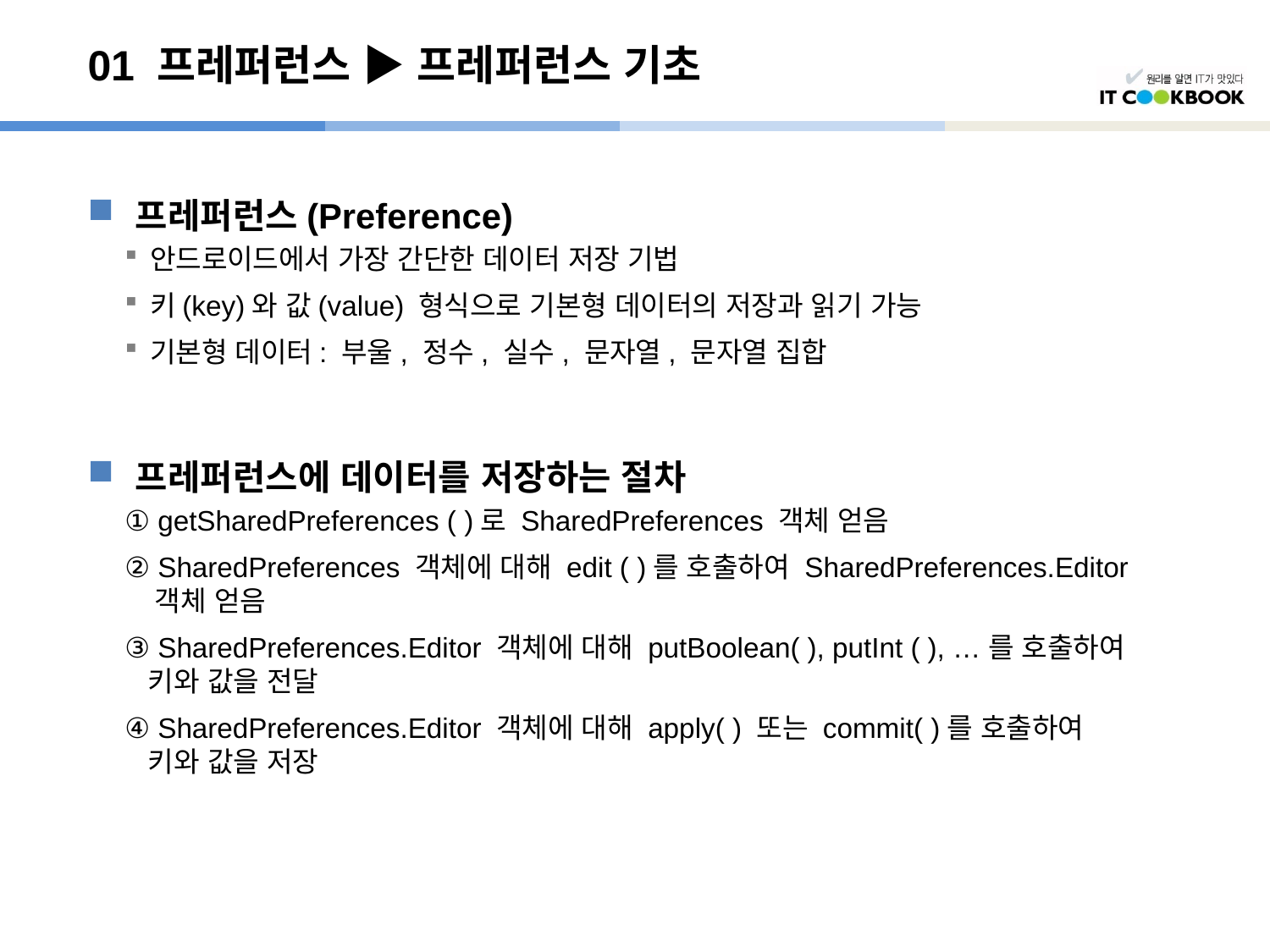

# 01 프레퍼런스 ▶ 프레퍼런스 기초
프레퍼런스(Preference)
안드로이드에서 가장 간단한 데이터 저장 기법
키(key)와 값(value) 형식으로 기본형 데이터의 저장과 읽기 가능
기본형 데이터: 부울, 정수, 실수, 문자열, 문자열 집합

프레퍼런스에 데이터를 저장하는 절차
① getSharedPreferences ( )로 SharedPreferences 객체 얻음
② SharedPreferences 객체에 대해 edit ( )를 호출하여 SharedPreferences.Editor
   객체 얻음
③ SharedPreferences.Editor 객체에 대해 putBoolean( ), putInt ( ), …를 호출하여
   키와 값을 전달
④ SharedPreferences.Editor 객체에 대해 apply( ) 또는 commit( )를 호출하여
   키와 값을 저장